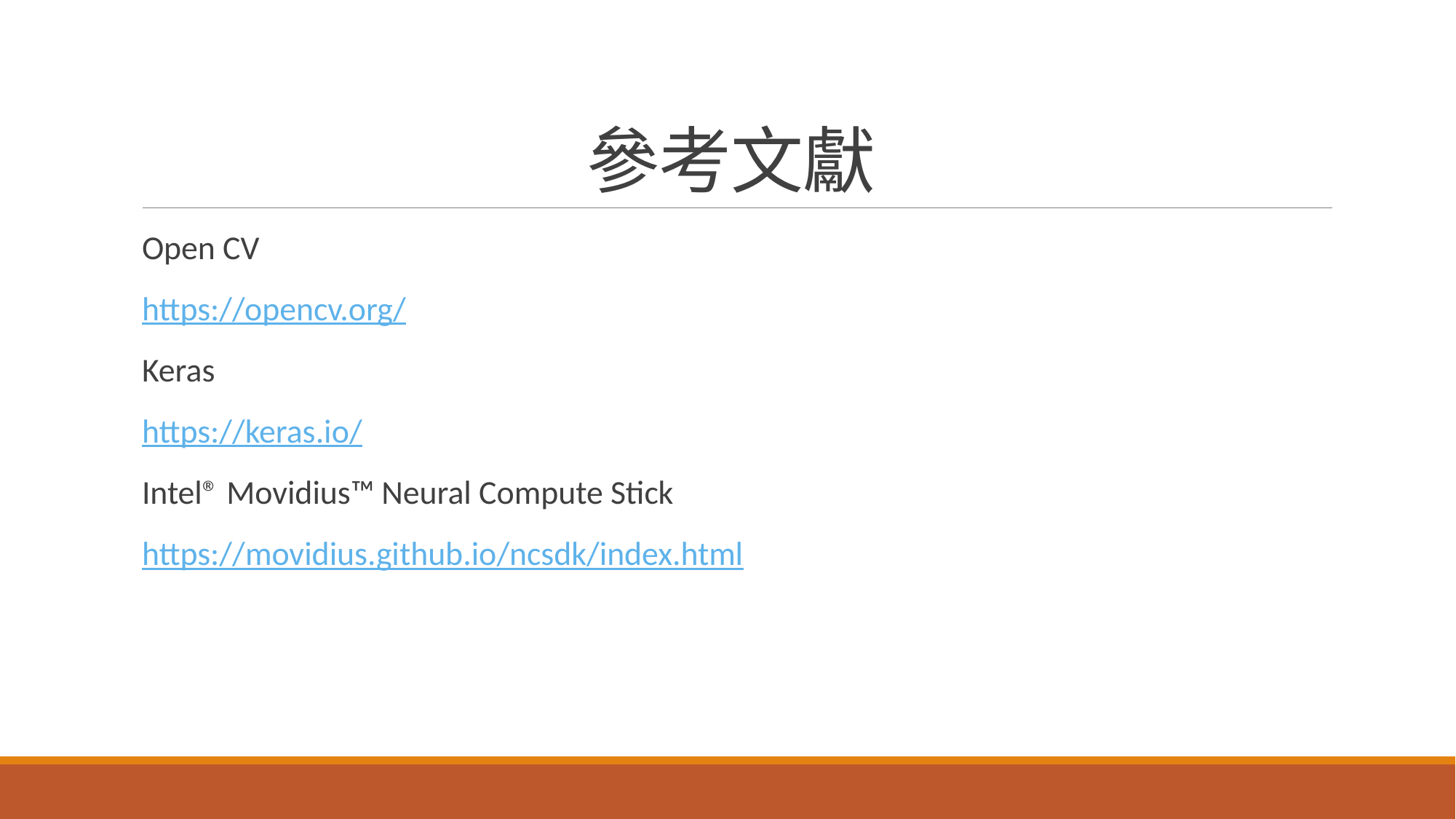

# 參考文獻
Open CV
https://opencv.org/
Keras
https://keras.io/
Intel® Movidius™ Neural Compute Stick
https://movidius.github.io/ncsdk/index.html